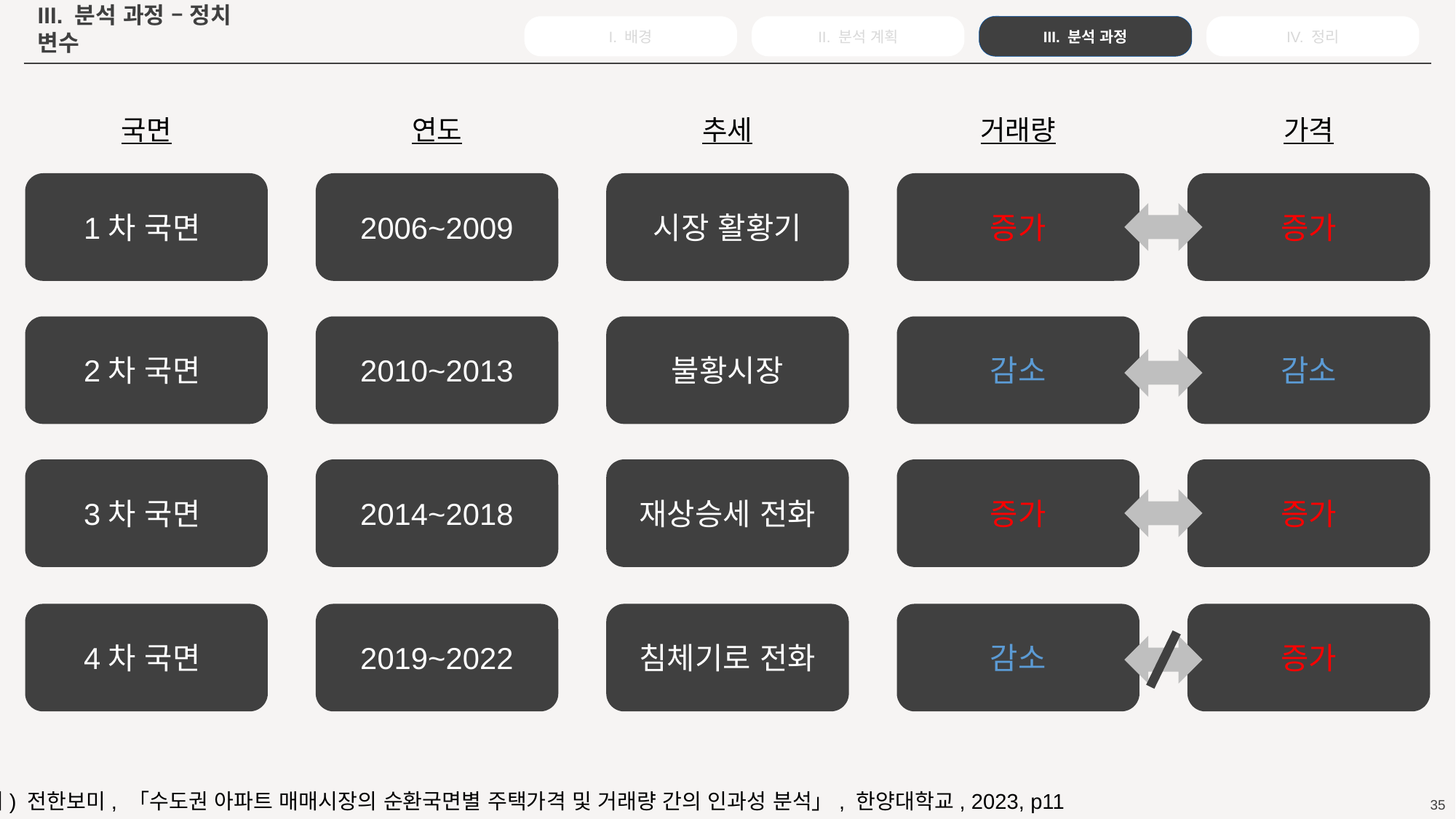

IV. 정리
III. 분석 과정
I. 배경
II. 분석 계획
III. 분석 과정 – 정치 변수
국면

1차 국면

2차 국면

3차 국면

4차 국면
연도

2006~2009

2010~2013

2014~2018

2019~2022
추세

시장 활황기

불황시장

재상승세 전화

침체기로 전화
거래량

증가

감소

증가

감소
가격

증가

감소

증가

증가

(출처) 전한보미, 「수도권 아파트 매매시장의 순환국면별 주택가격 및 거래량 간의 인과성 분석」, 한양대학교, 2023, p11